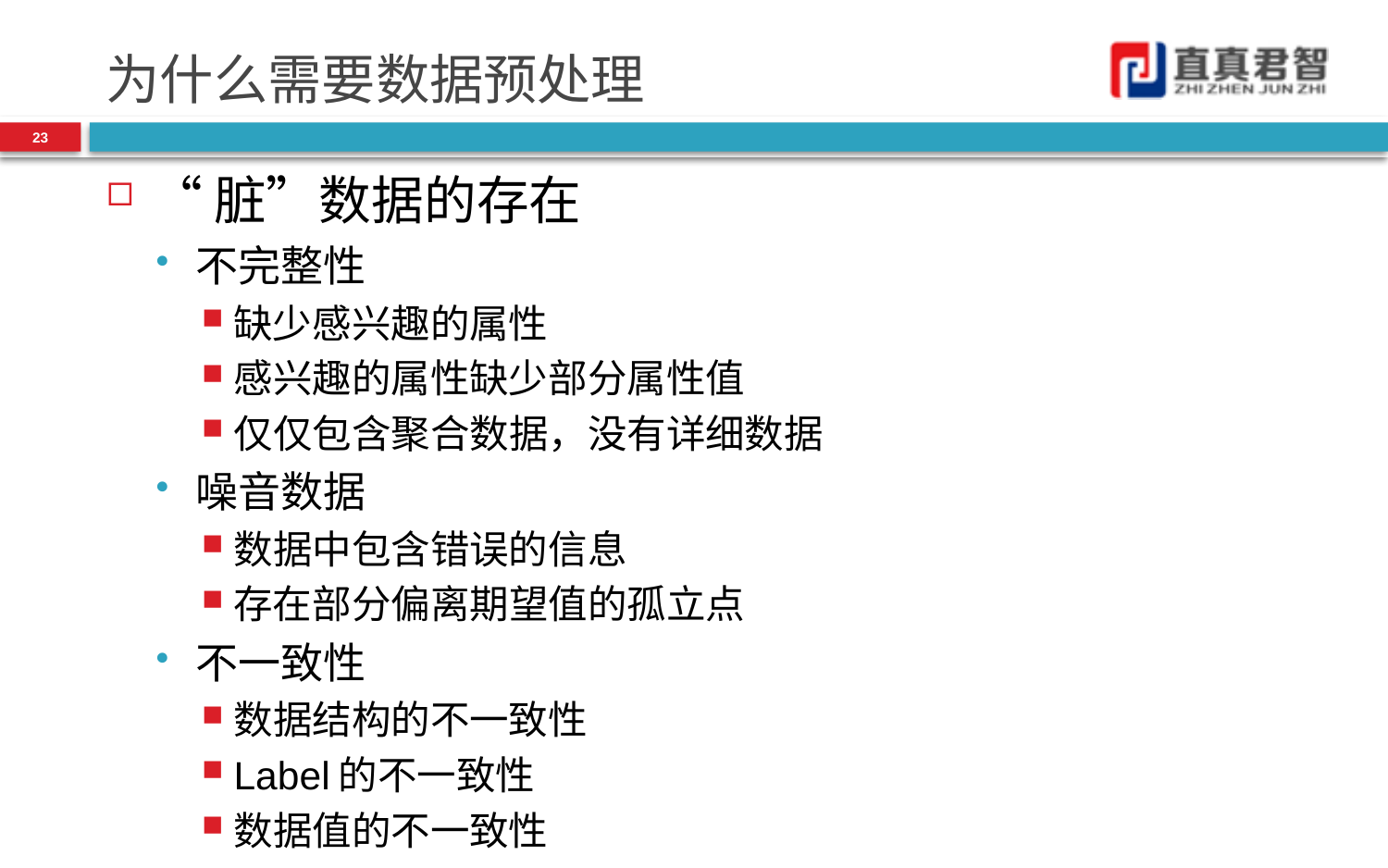

# 为什么需要数据预处理
23
“脏”数据的存在
不完整性
缺少感兴趣的属性
感兴趣的属性缺少部分属性值
仅仅包含聚合数据，没有详细数据
噪音数据
数据中包含错误的信息
存在部分偏离期望值的孤立点
不一致性
数据结构的不一致性
Label的不一致性
数据值的不一致性